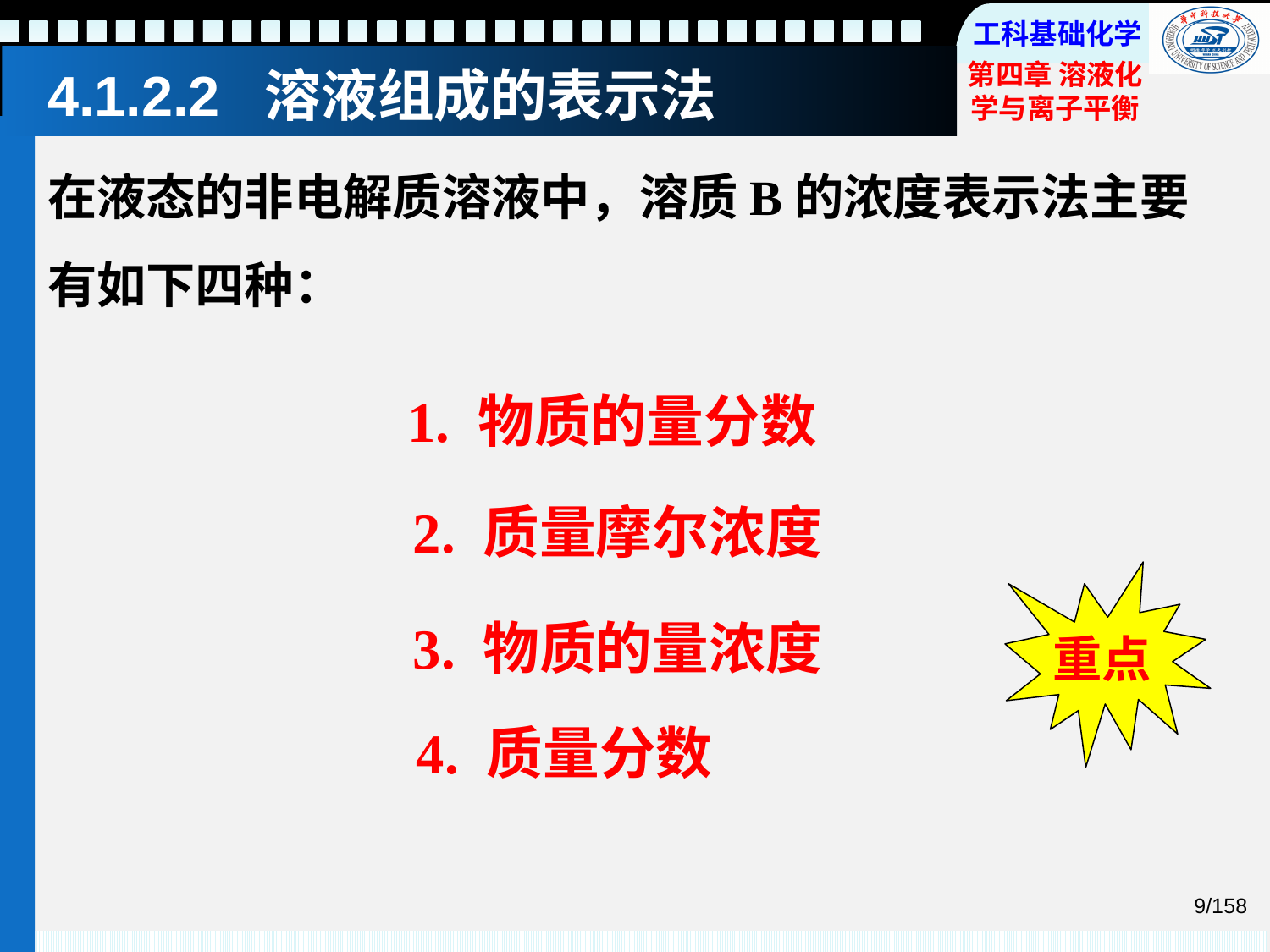

# 4.1.2.2  溶液组成的表示法
在液态的非电解质溶液中，溶质B的浓度表示法主要有如下四种：
1. 物质的量分数
2. 质量摩尔浓度

重点
3. 物质的量浓度
4. 质量分数